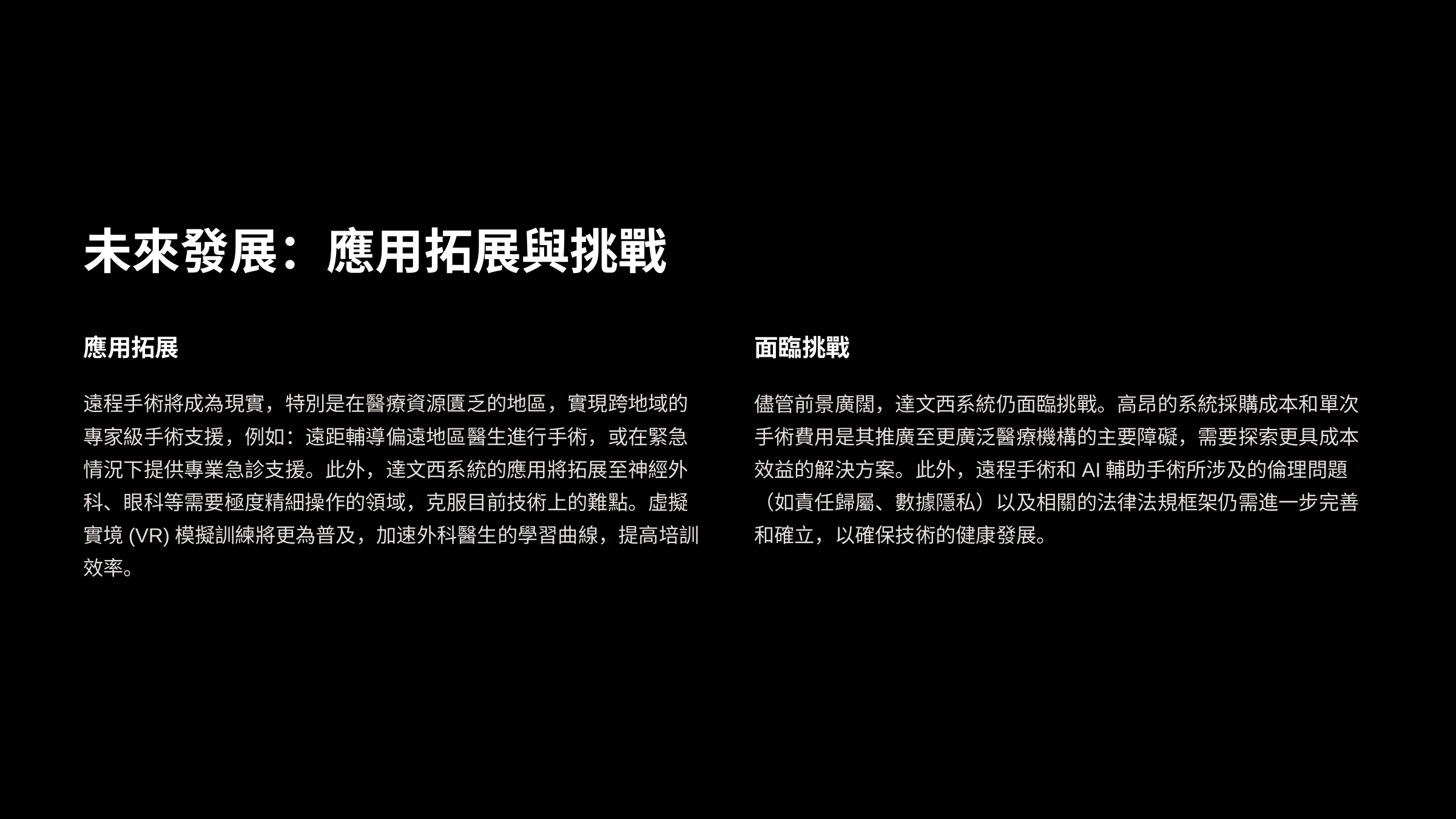

未來發展：應用拓展與挑戰
應用拓展
面臨挑戰
遠程手術將成為現實，特別是在醫療資源匱乏的地區，實現跨地域的專家級手術支援，例如：遠距輔導偏遠地區醫生進行手術，或在緊急情況下提供專業急診支援。此外，達文西系統的應用將拓展至神經外科、眼科等需要極度精細操作的領域，克服目前技術上的難點。虛擬實境(VR)模擬訓練將更為普及，加速外科醫生的學習曲線，提高培訓效率。
儘管前景廣闊，達文西系統仍面臨挑戰。高昂的系統採購成本和單次手術費用是其推廣至更廣泛醫療機構的主要障礙，需要探索更具成本效益的解決方案。此外，遠程手術和AI輔助手術所涉及的倫理問題（如責任歸屬、數據隱私）以及相關的法律法規框架仍需進一步完善和確立，以確保技術的健康發展。